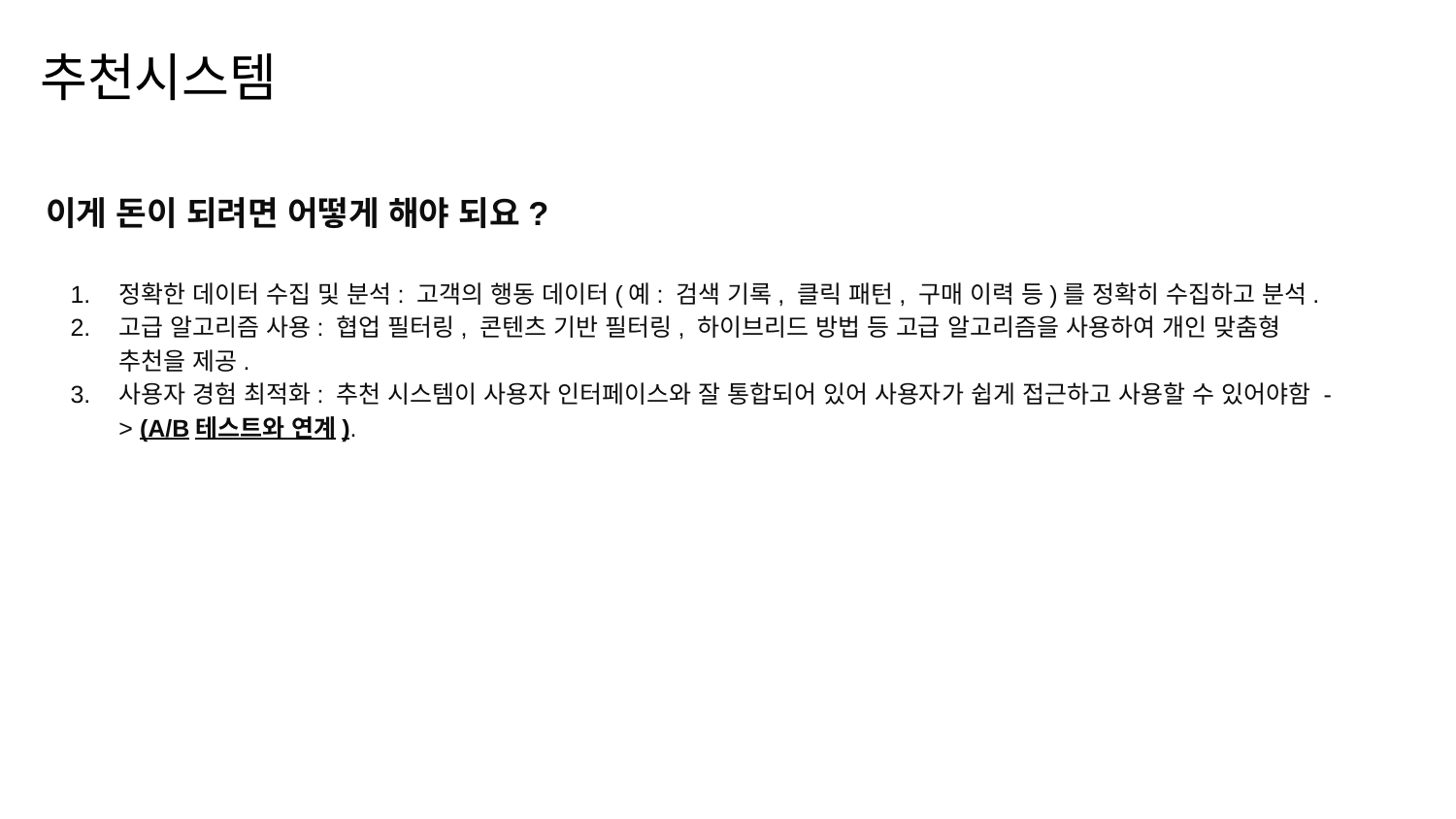

# 추천시스템
이게 돈이 되려면 어떻게 해야 되요?
정확한 데이터 수집 및 분석: 고객의 행동 데이터(예: 검색 기록, 클릭 패턴, 구매 이력 등)를 정확히 수집하고 분석.
고급 알고리즘 사용: 협업 필터링, 콘텐츠 기반 필터링, 하이브리드 방법 등 고급 알고리즘을 사용하여 개인 맞춤형 추천을 제공.
사용자 경험 최적화: 추천 시스템이 사용자 인터페이스와 잘 통합되어 있어 사용자가 쉽게 접근하고 사용할 수 있어야함 -> (A/B테스트와 연계).